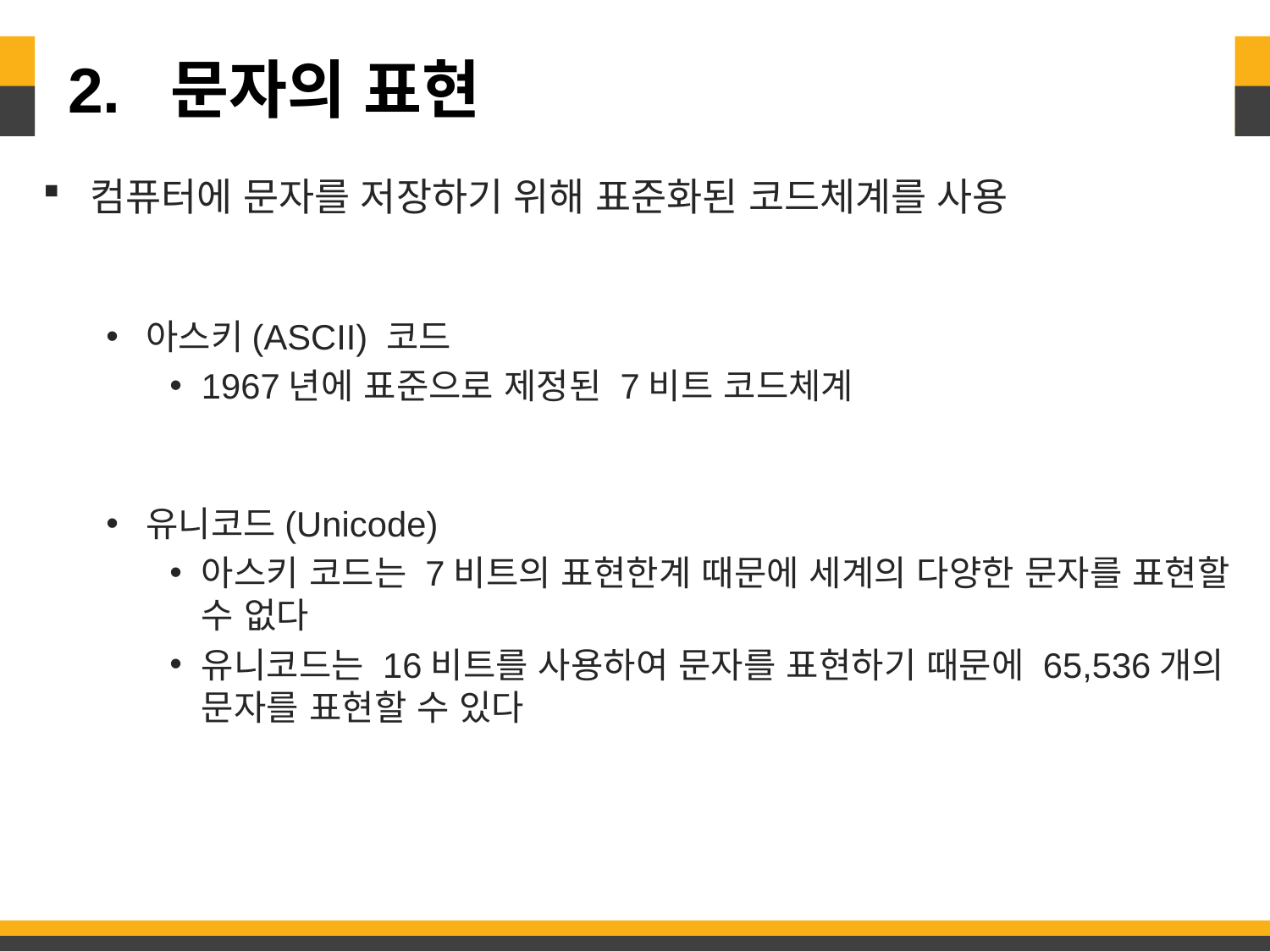

# 2.  문자의 표현
컴퓨터에 문자를 저장하기 위해 표준화된 코드체계를 사용

아스키(ASCII) 코드
1967년에 표준으로 제정된 7비트 코드체계

유니코드(Unicode)
아스키 코드는 7비트의 표현한계 때문에 세계의 다양한 문자를 표현할 수 없다
유니코드는 16비트를 사용하여 문자를 표현하기 때문에 65,536개의 문자를 표현할 수 있다